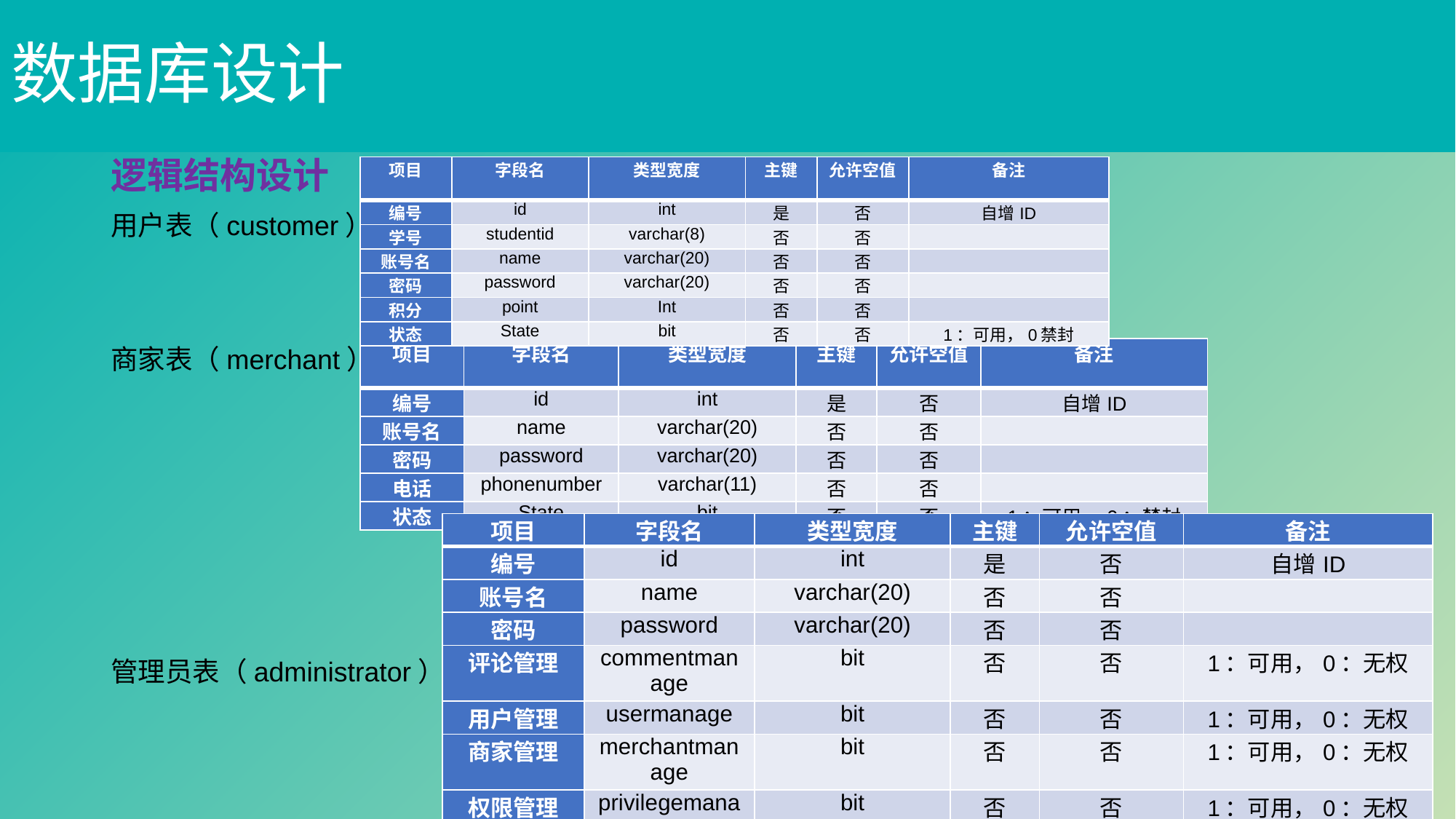

# 数据库设计
逻辑结构设计
用户表（customer）

商家表（merchant）

管理员表（administrator）

| 项目 | 字段名 | 类型宽度 | 主键 | 允许空值 | 备注 |
| --- | --- | --- | --- | --- | --- |
| 编号 | id | int | 是 | 否 | 自增ID |
| 学号 | studentid | varchar(8) | 否 | 否 |  |
| 账号名 | name | varchar(20) | 否 | 否 |  |
| 密码 | password | varchar(20) | 否 | 否 |  |
| 积分 | point | Int | 否 | 否 |  |
| 状态 | State | bit | 否 | 否 | 1：可用，0禁封 |
| 项目 | 字段名 | 类型宽度 | 主键 | 允许空值 | 备注 |
| --- | --- | --- | --- | --- | --- |
| 编号 | id | int | 是 | 否 | 自增ID |
| 账号名 | name | varchar(20) | 否 | 否 |  |
| 密码 | password | varchar(20) | 否 | 否 |  |
| 电话 | phonenumber | varchar(11) | 否 | 否 |  |
| 状态 | State | bit | 否 | 否 | 1：可用，0：禁封 |
| 项目 | 字段名 | 类型宽度 | 主键 | 允许空值 | 备注 |
| --- | --- | --- | --- | --- | --- |
| 编号 | id | int | 是 | 否 | 自增ID |
| 账号名 | name | varchar(20) | 否 | 否 |  |
| 密码 | password | varchar(20) | 否 | 否 |  |
| 评论管理 | commentmanage | bit | 否 | 否 | 1：可用，0：无权 |
| 用户管理 | usermanage | bit | 否 | 否 | 1：可用，0：无权 |
| 商家管理 | merchantmanage | bit | 否 | 否 | 1：可用，0：无权 |
| 权限管理 | privilegemanage | bit | 否 | 否 | 1：可用，0：无权 |